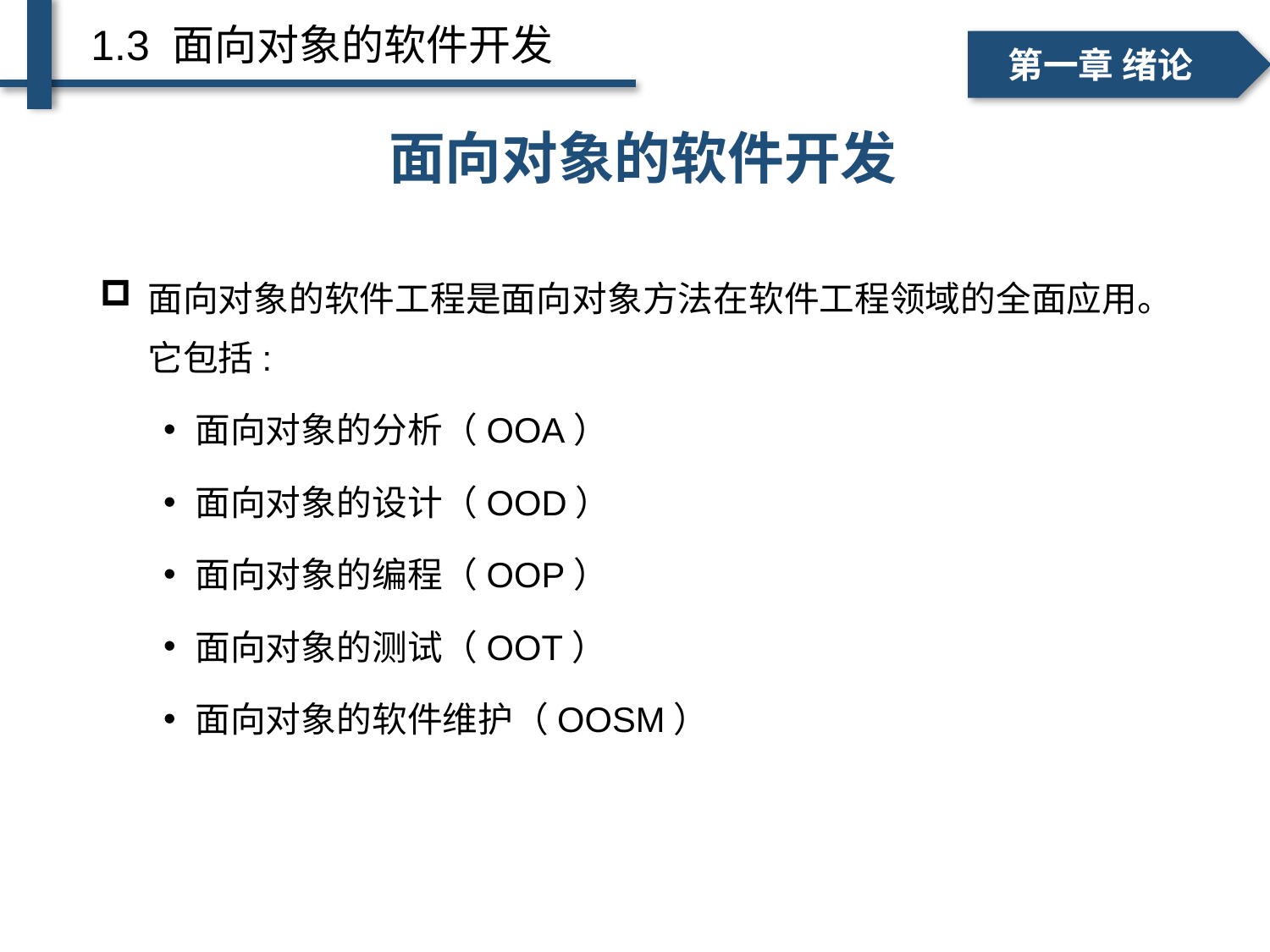

1.3 面向对象的软件开发

一、个人简介
二、学术成绩

第一章 绪论
# 面向对象的软件工程

面向对象的软件开发
面向对象的软件工程是面向对象方法在软件工程领域的全面应用。它包括:
面向对象的分析（OOA）
面向对象的设计（OOD）
面向对象的编程（OOP）
面向对象的测试（OOT）
面向对象的软件维护（OOSM）
35